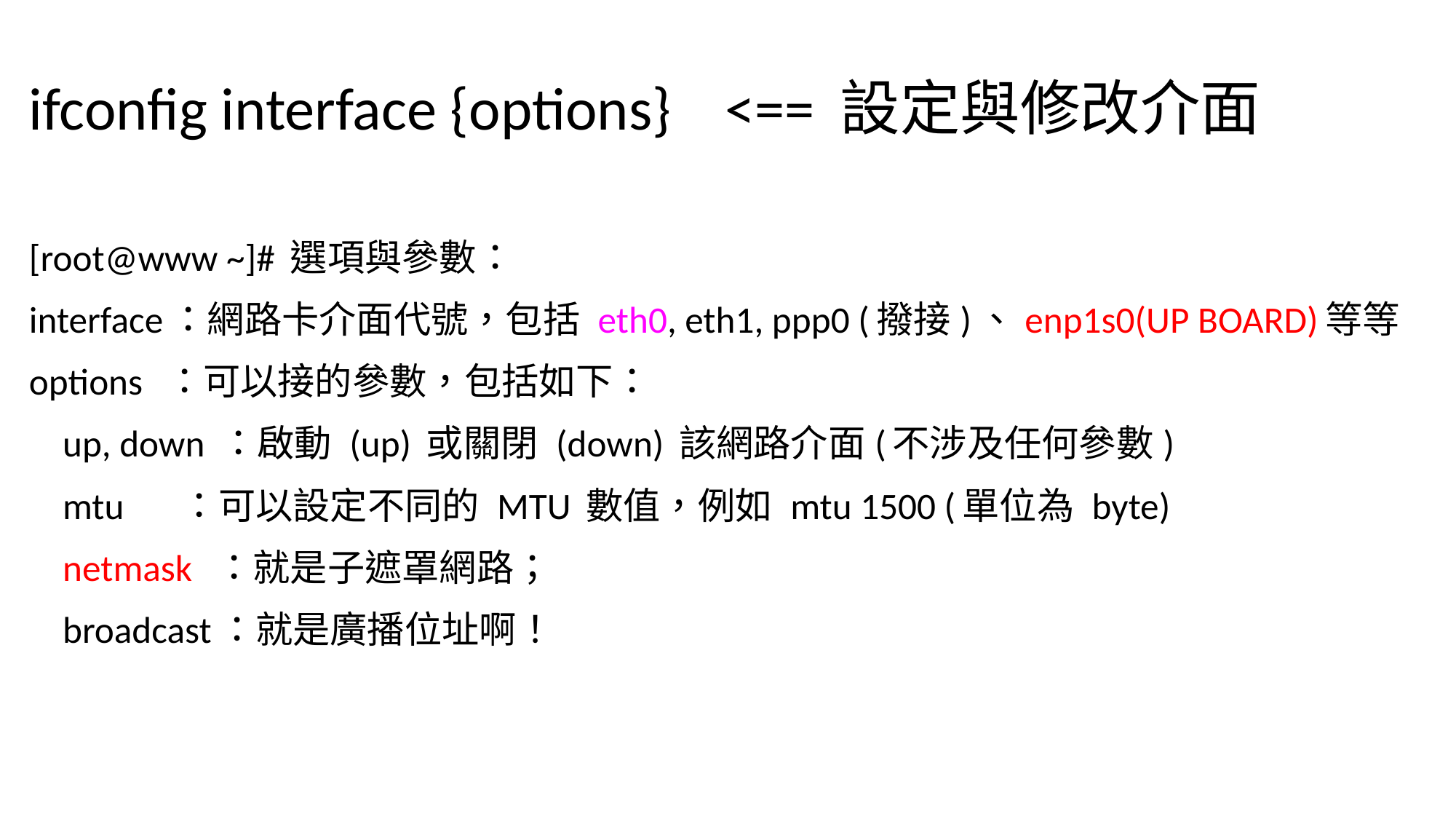

# ifconfig interface {options}    <== 設定與修改介面
[root@www ~]# 選項與參數：
interface：網路卡介面代號，包括 eth0, eth1, ppp0 (撥接)、enp1s0(UP BOARD)等等
options  ：可以接的參數，包括如下：
    up, down ：啟動 (up) 或關閉 (down) 該網路介面(不涉及任何參數)
    mtu      ：可以設定不同的 MTU 數值，例如 mtu 1500 (單位為 byte)
    netmask  ：就是子遮罩網路；
    broadcast：就是廣播位址啊！